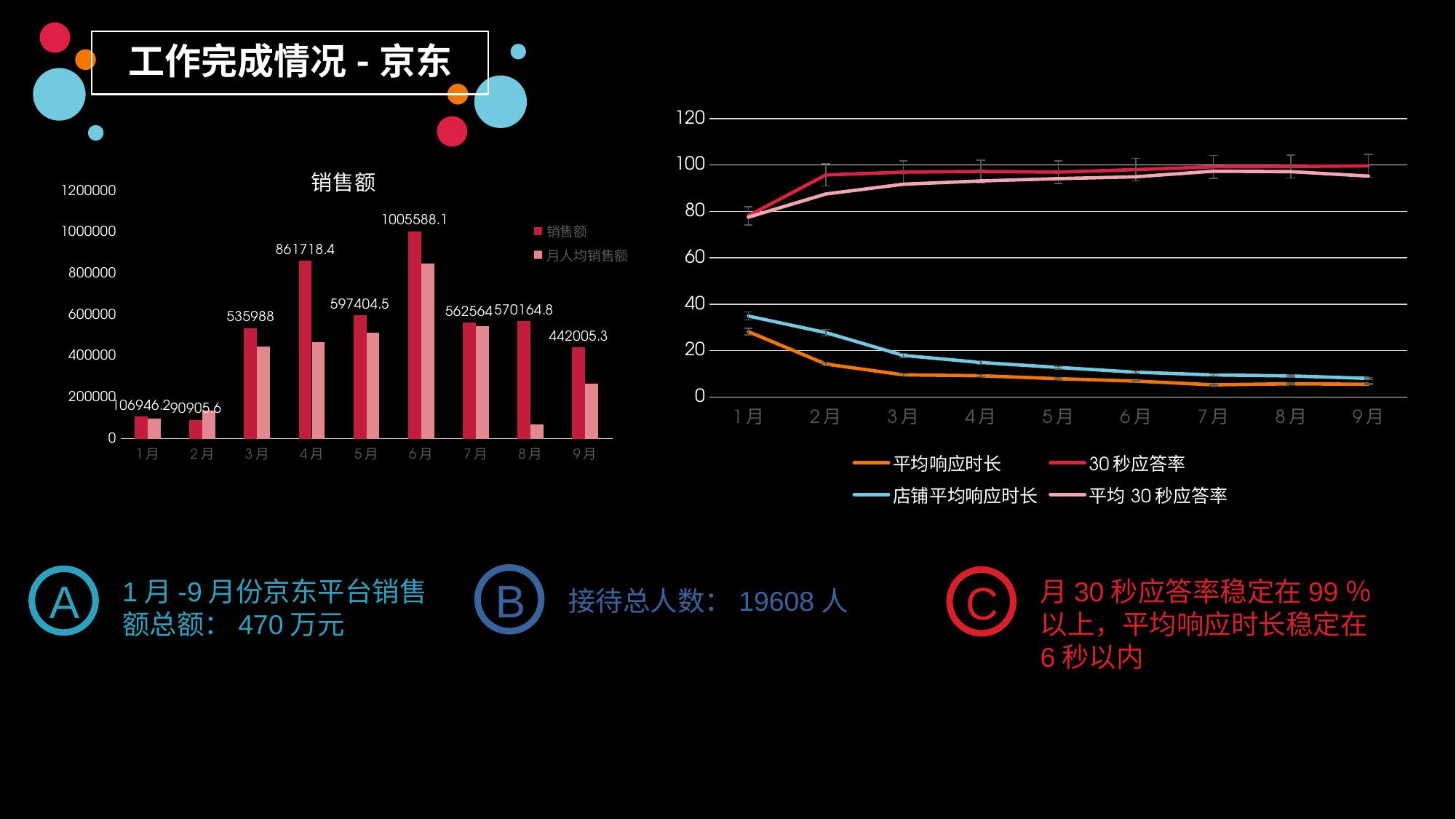

工作完成情况-京东

### Chart

| Category | 平均响应时长 | 30秒应答率 | 店铺平均响应时长 | 平均30秒应答率 |
|---|---|---|---|---|
| 1月 | 28.18 | 78.1 | 34.92 | 77.5 |
| 2月 | 14.23 | 95.7 | 27.78 | 87.5 |
| 3月 | 9.58 | 96.9 | 17.95 | 91.7 |
| 4月 | 9.2 | 97.2 | 14.9 | 93.1 |
| 5月 | 7.92 | 96.9 | 12.76 | 94.1 |
| 6月 | 6.9 | 98.0 | 10.72 | 94.9 |
| 7月 | 5.29 | 99.2 | 9.54 | 97.3 |
| 8月 | 5.75 | 99.3 | 9.11 | 97.1 |
| 9月 | 5.53 | 99.6 | 8.04 | 95.19 |

### Chart: 销售额

| Category | 销售额 | 月人均销售额 |
|---|---|---|
| 1月 | 106946.2 | 97721.975 |
| 2月 | 90905.6 | 136556.83 |
| 3月 | 535988.0 | 446097.0 |
| 4月 | 861718.4 | 467915.09 |
| 5月 | 597404.5 | 512444.0 |
| 6月 | 1005588.1 | 848882.61 |
| 7月 | 562564.0 | 545460.46 |
| 8月 | 570164.8 | 67889.03 |
| 9月 | 442005.3 | 268261.0 |
B
A

月30秒应答率稳定在99％以上，平均响应时长稳定在6秒以内

C
1月-9月份京东平台销售额总额：470万元

接待总人数：19608人